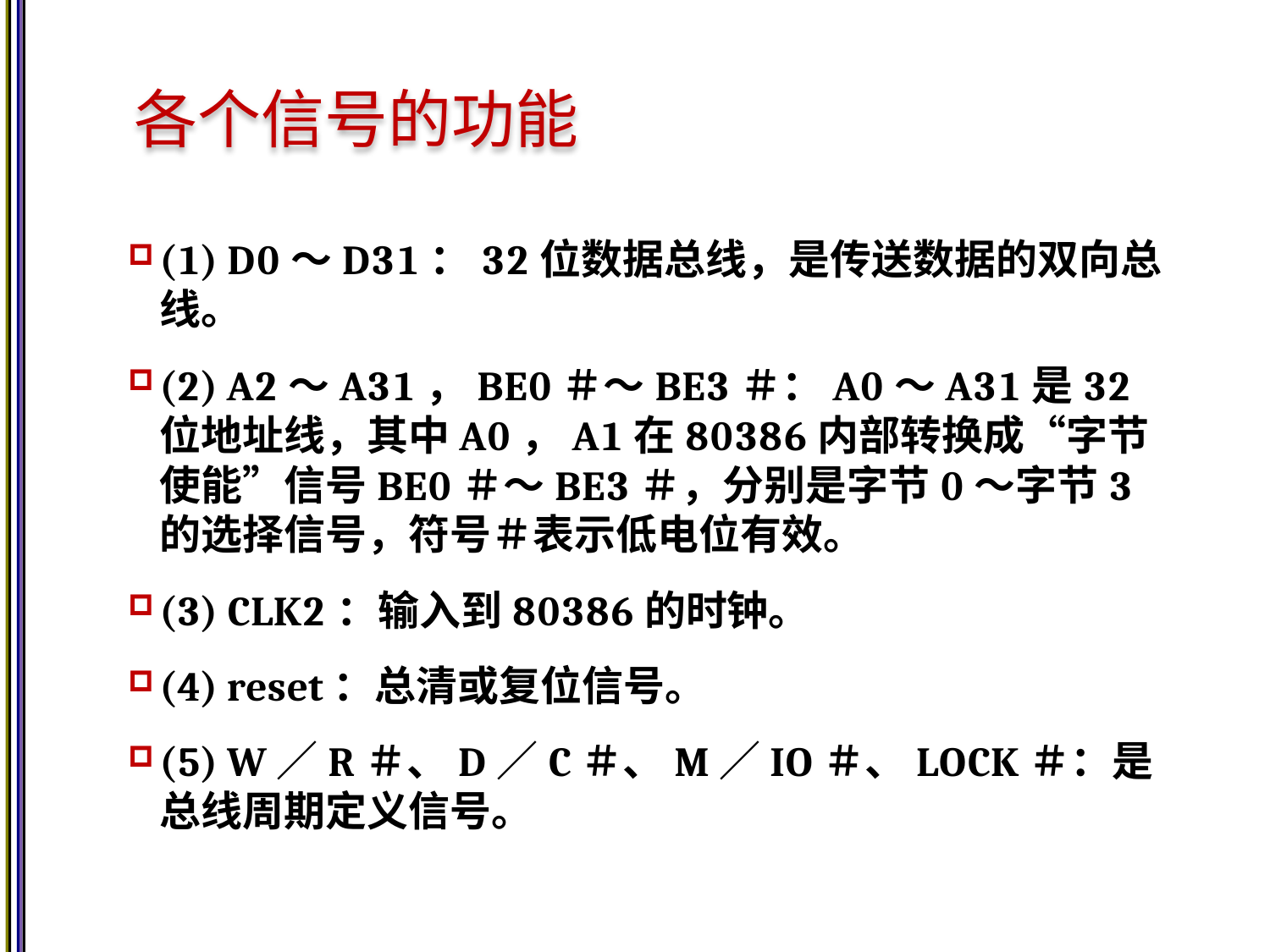

# 各个信号的功能
(1) D0～D31：32位数据总线，是传送数据的双向总线。
(2) A2～A31，BE0＃～BE3＃：A0～A31是32位地址线，其中A0，A1在80386内部转换成“字节使能”信号BE0＃～BE3＃，分别是字节0～字节3的选择信号，符号＃表示低电位有效。
(3) CLK2：输入到80386的时钟。
(4) reset：总清或复位信号。
(5) W／R＃、D／C＃、M／IO＃、LOCK＃：是总线周期定义信号。
16